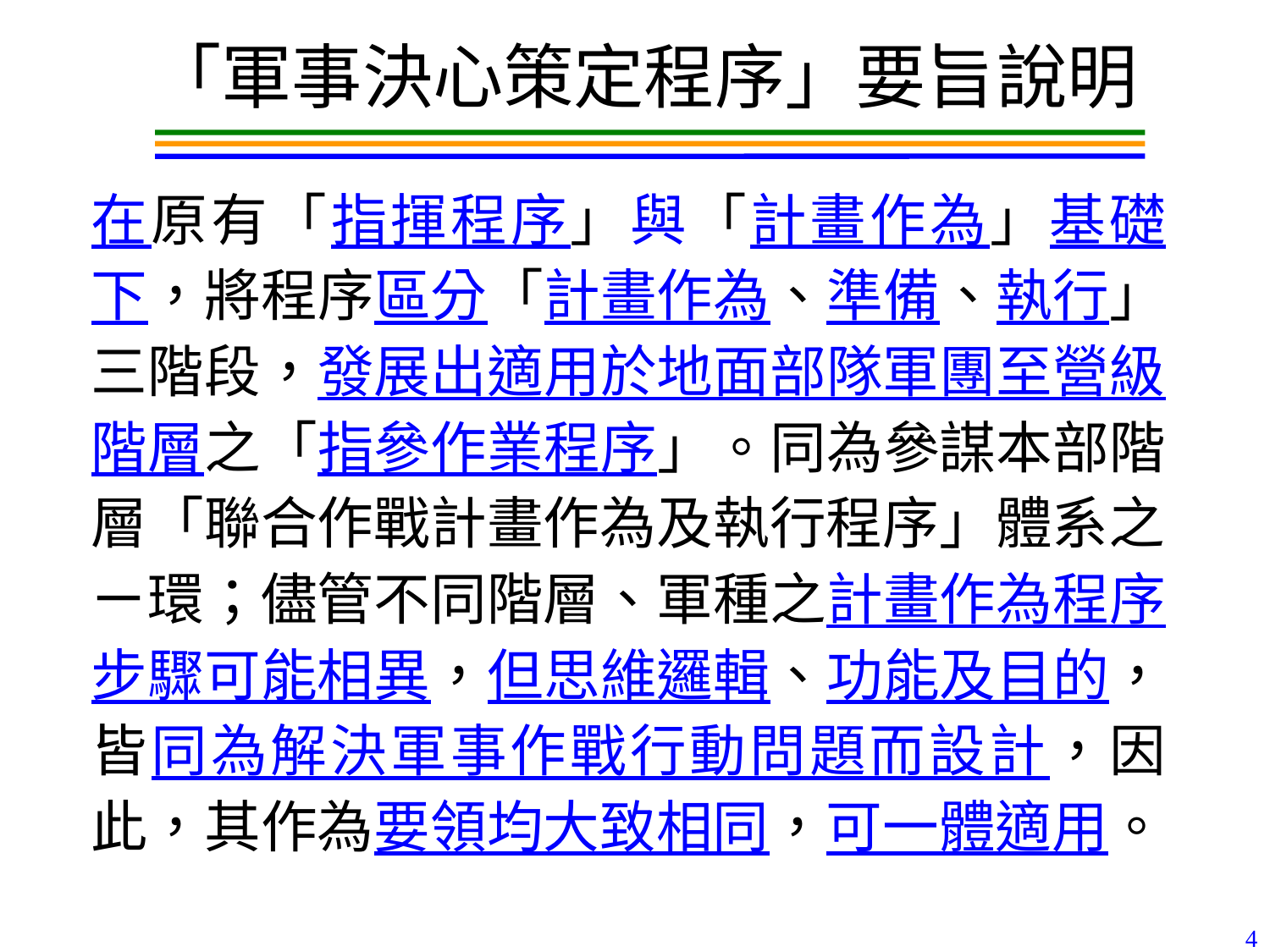

「軍事決心策定程序」要旨說明
在原有「指揮程序」與「計畫作為」基礎下，將程序區分「計畫作為、準備、執行」三階段，發展出適用於地面部隊軍團至營級階層之「指參作業程序」。同為參謀本部階層「聯合作戰計畫作為及執行程序」體系之ㄧ環；儘管不同階層、軍種之計畫作為程序步驟可能相異，但思維邏輯、功能及目的，皆同為解決軍事作戰行動問題而設計，因此，其作為要領均大致相同，可一體適用。
4